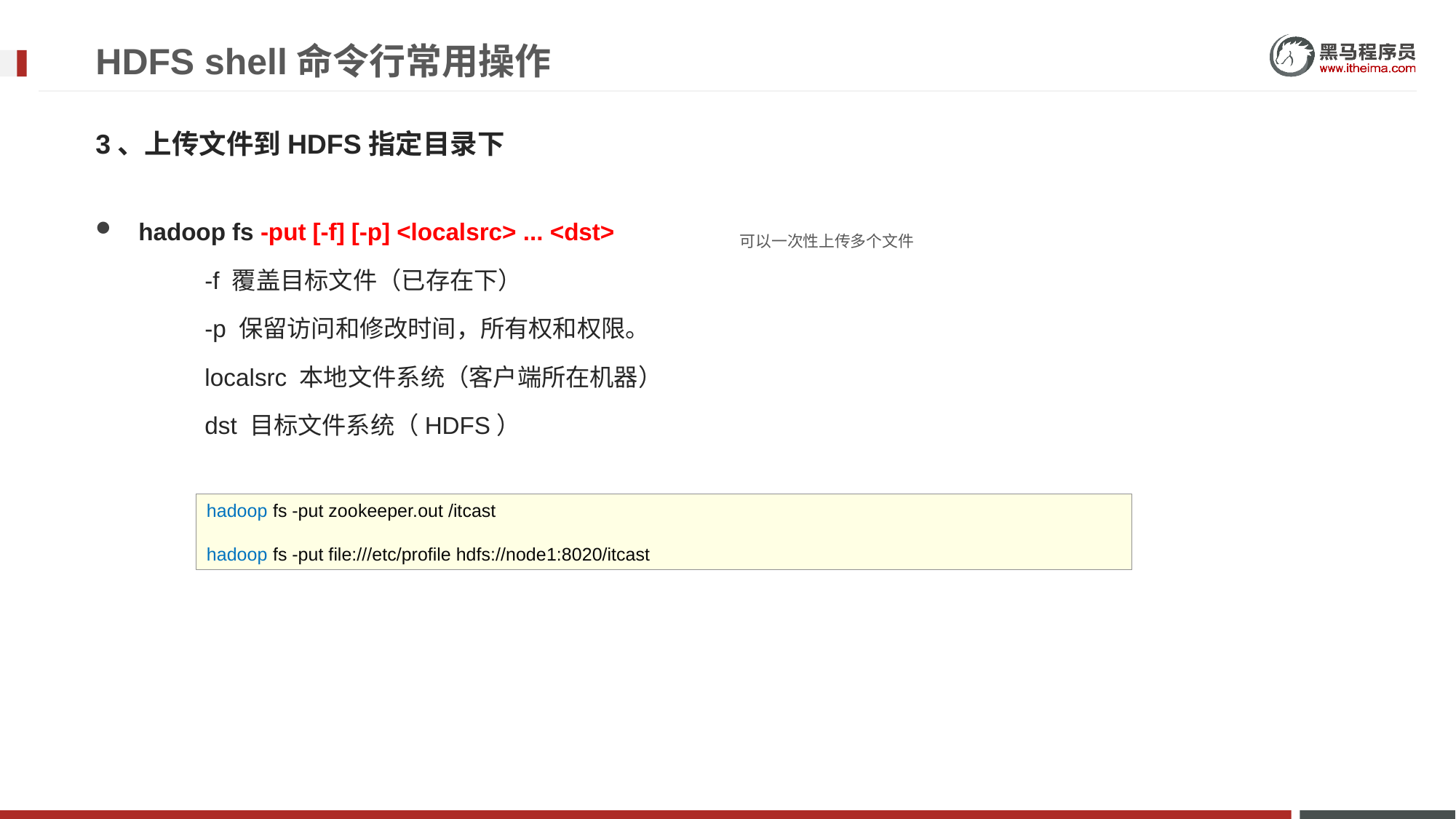

# HDFS shell命令行常用操作
3、上传文件到HDFS指定目录下
hadoop fs -put [-f] [-p] <localsrc> ... <dst>
	-f 覆盖目标文件（已存在下）
	-p 保留访问和修改时间，所有权和权限。
	localsrc 本地文件系统（客户端所在机器）
	dst 目标文件系统（HDFS）

可以一次性上传多个文件
hadoop fs -put zookeeper.out /itcast
hadoop fs -put file:///etc/profile hdfs://node1:8020/itcast